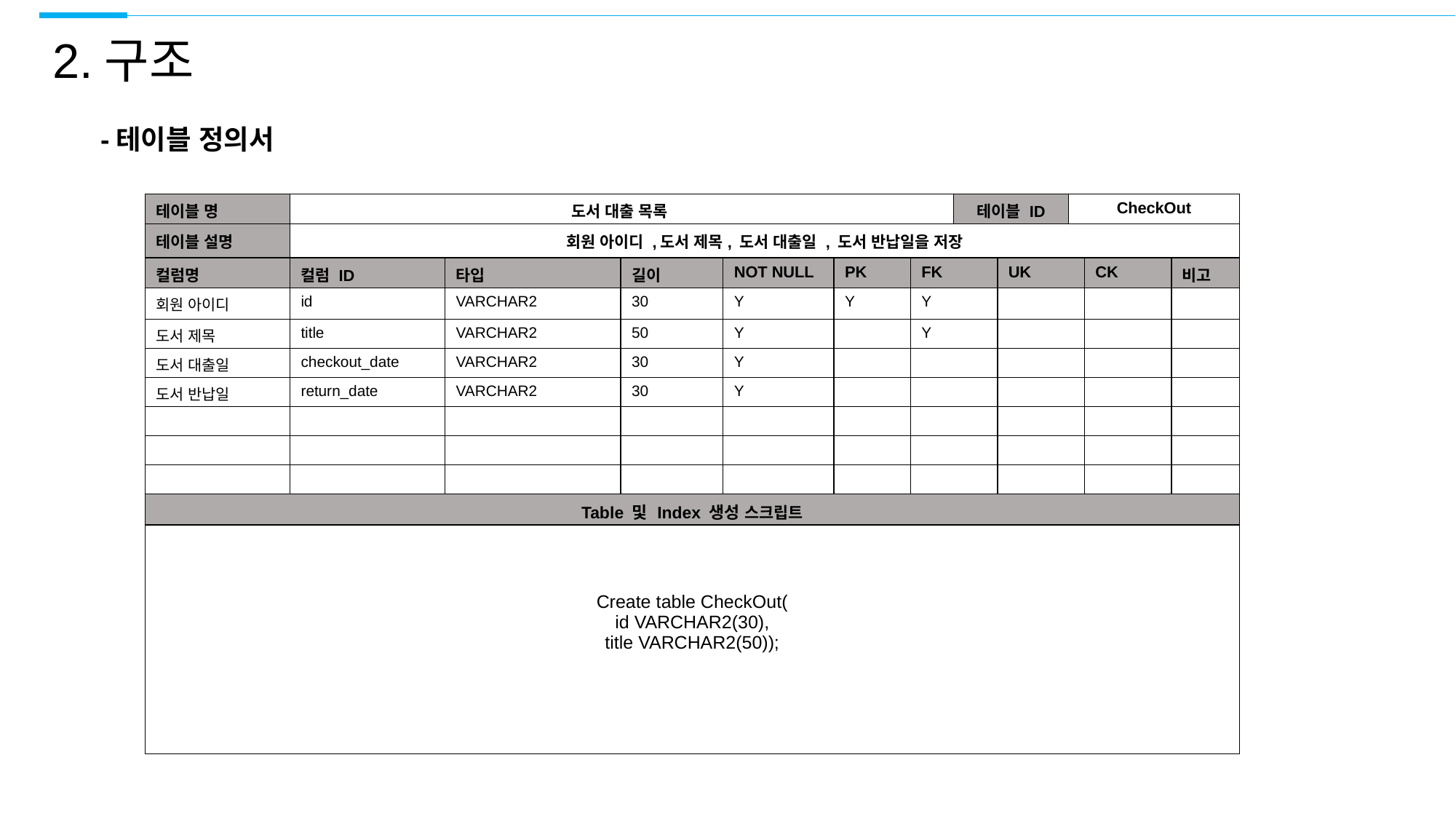

2.구조
-테이블 정의서

| 테이블 명 | 도서 대출 목록 |  |  |  |  |  | 테이블 ID |  | CheckOut |  |  |
| --- | --- | --- | --- | --- | --- | --- | --- | --- | --- | --- | --- |
| 테이블 설명 | 회원 아이디 ,도서 제목, 도서 대출일 , 도서 반납일을 저장 |  |  |  |  |  |  |  |  |  |  |
| 컬럼명 | 컬럼 ID | 타입 | 길이 | NOT NULL | PK | FK | PK | UK | FK | CK | 비고 |
| 회원 아이디 | id | VARCHAR2 | 30 | Y | Y | Y |  |  |  |  |  |
| 도서 제목 | title | VARCHAR2 | 50 | Y |  | Y |  |  |  |  |  |
| 도서 대출일 | checkout\_date | VARCHAR2 | 30 | Y |  |  |  |  |  |  |  |
| 도서 반납일 | return\_date | VARCHAR2 | 30 | Y |  |  |  |  |  |  |  |
|  |  |  |  |  |  |  |  |  |  |  |  |
|  |  |  |  |  |  |  |  |  |  |  |  |
|  |  |  |  |  |  |  |  |  |  |  |  |
| Table 및 Index 생성 스크립트 |  |  |  |  |  |  |  |  |  |  |  |
| Create table CheckOut( id VARCHAR2(30), title VARCHAR2(50)); |  |  |  |  |  |  |  |  |  |  |  |